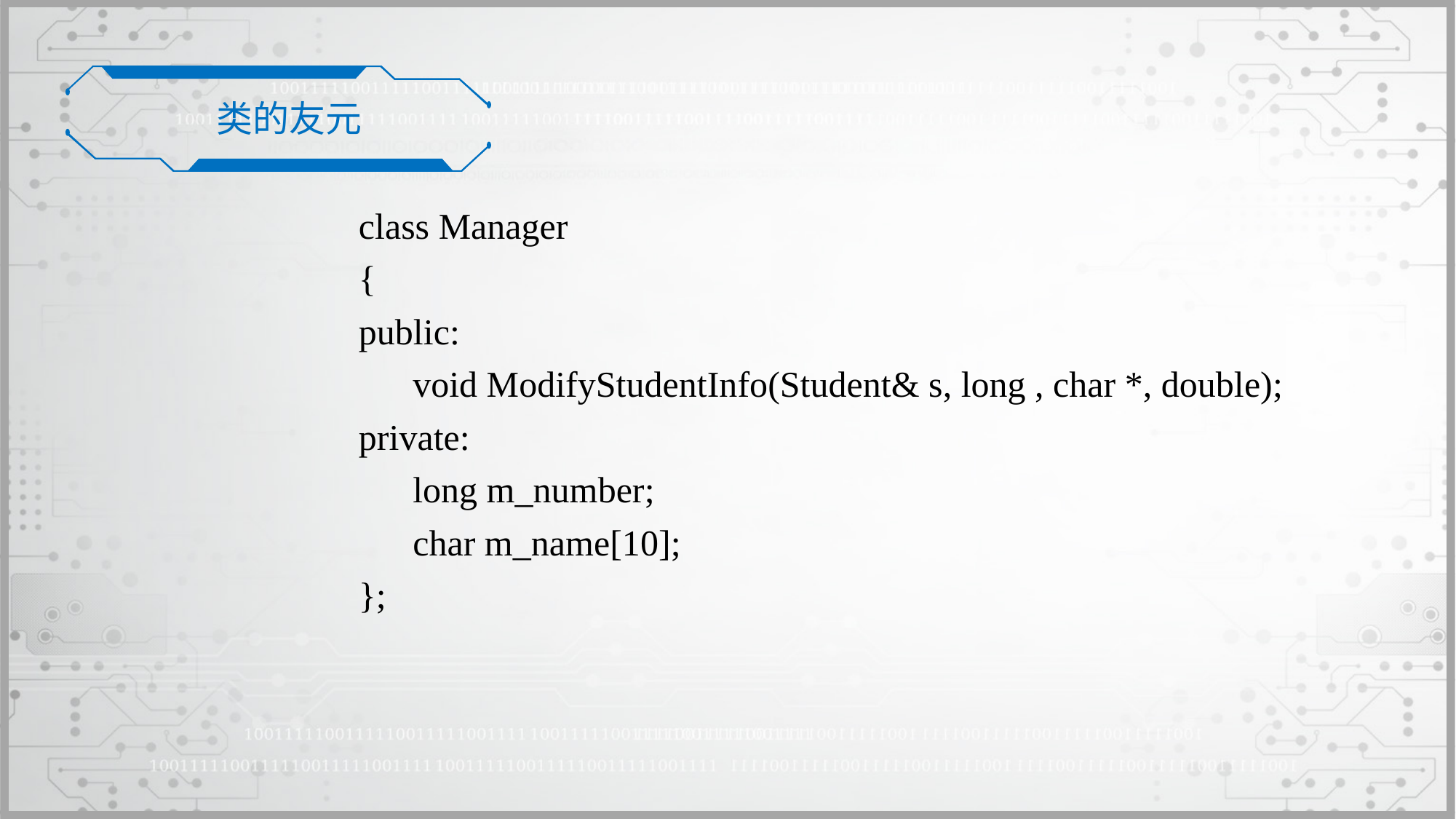

类的友元
class Manager
{
public:
	void ModifyStudentInfo(Student& s, long , char *, double);
private:
	long m_number;
	char m_name[10];
};